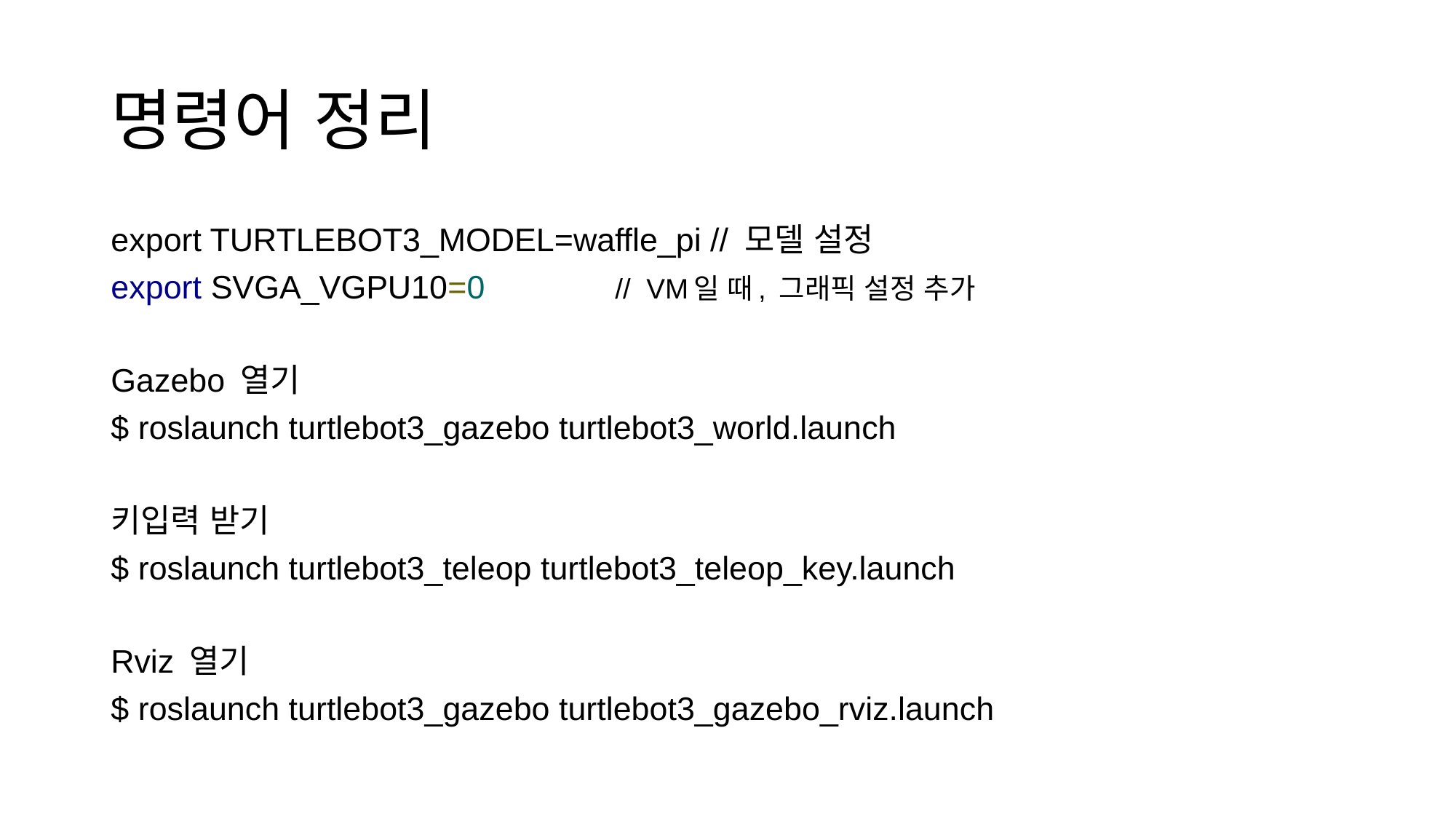

# 명령어 정리
export TURTLEBOT3_MODEL=waffle_pi // 모델 설정
export SVGA_VGPU10=0 			//  VM일 때, 그래픽 설정 추가

Gazebo 열기
$ roslaunch turtlebot3_gazebo turtlebot3_world.launch

키입력 받기
$ roslaunch turtlebot3_teleop turtlebot3_teleop_key.launch

Rviz 열기
$ roslaunch turtlebot3_gazebo turtlebot3_gazebo_rviz.launch